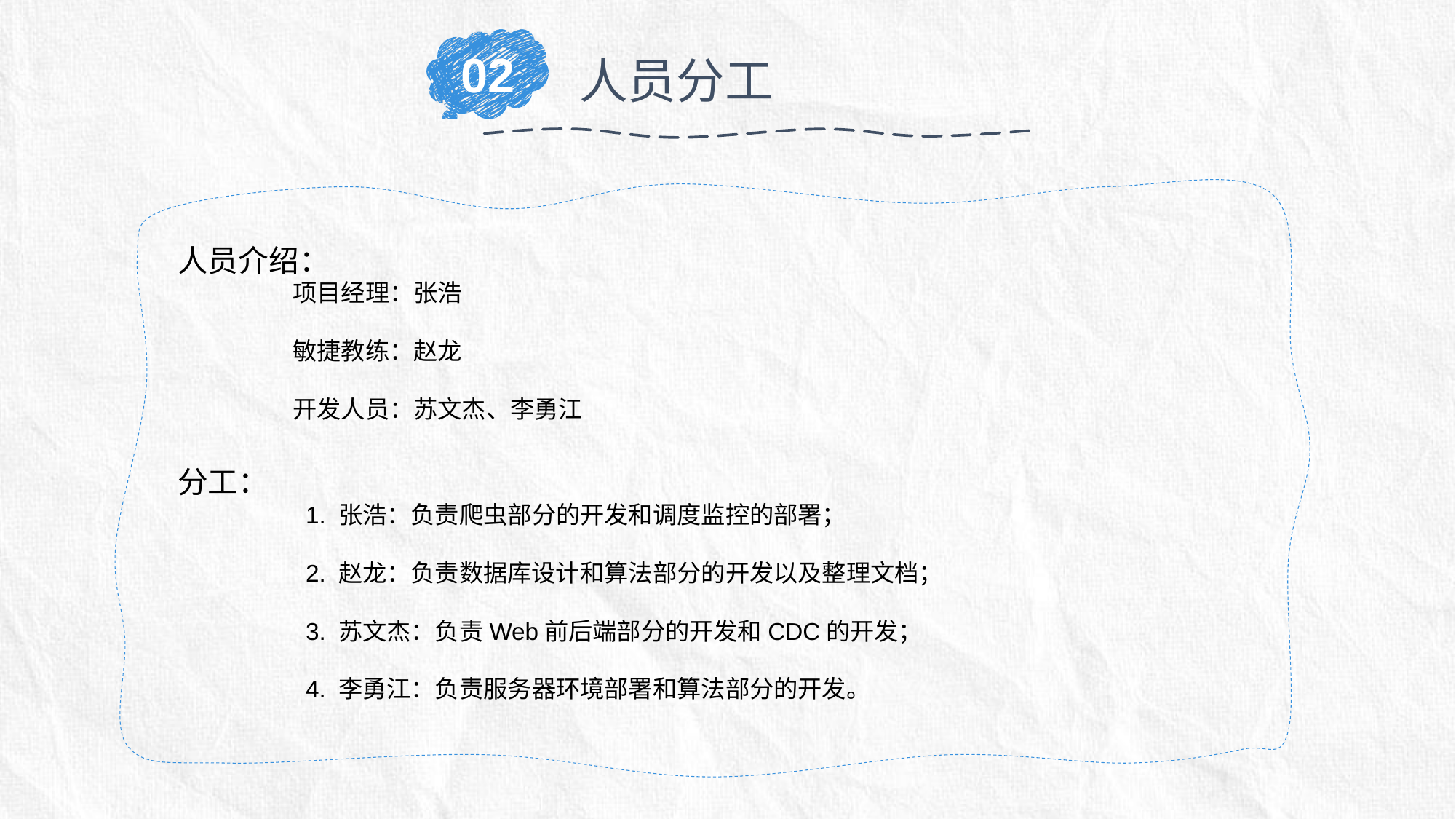

02
人员分工

人员介绍：
                    项目经理：张浩

                    敏捷教练：赵龙

                    开发人员：苏文杰、李勇江

分工：
                   1. 张浩：负责爬虫部分的开发和调度监控的部署；

                   2. 赵龙：负责数据库设计和算法部分的开发以及整理文档；

                   3. 苏文杰：负责Web前后端部分的开发和CDC的开发；

                   4. 李勇江：负责服务器环境部署和算法部分的开发。